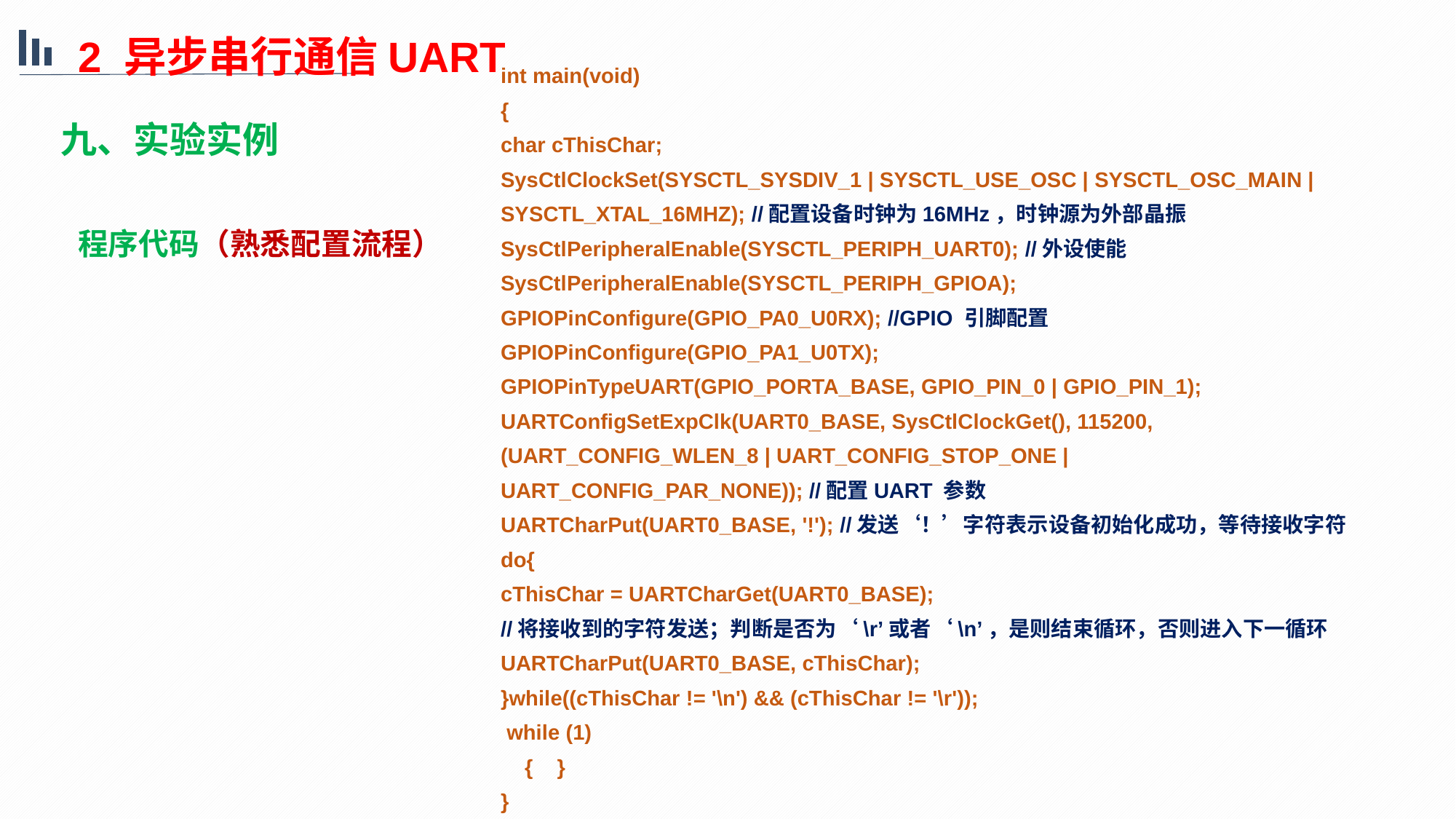

2 异步串行通信UART

int main(void)
{
char cThisChar;
SysCtlClockSet(SYSCTL_SYSDIV_1 | SYSCTL_USE_OSC | SYSCTL_OSC_MAIN |
SYSCTL_XTAL_16MHZ); //配置设备时钟为16MHz，时钟源为外部晶振
SysCtlPeripheralEnable(SYSCTL_PERIPH_UART0); //外设使能
SysCtlPeripheralEnable(SYSCTL_PERIPH_GPIOA);
GPIOPinConfigure(GPIO_PA0_U0RX); //GPIO 引脚配置
GPIOPinConfigure(GPIO_PA1_U0TX);
GPIOPinTypeUART(GPIO_PORTA_BASE, GPIO_PIN_0 | GPIO_PIN_1);
UARTConfigSetExpClk(UART0_BASE, SysCtlClockGet(), 115200,
(UART_CONFIG_WLEN_8 | UART_CONFIG_STOP_ONE |
UART_CONFIG_PAR_NONE)); //配置UART 参数
UARTCharPut(UART0_BASE, '!'); //发送‘！’字符表示设备初始化成功，等待接收字符
do{
cThisChar = UARTCharGet(UART0_BASE);
//将接收到的字符发送；判断是否为‘\r’或者‘\n’，是则结束循环，否则进入下一循环
UARTCharPut(UART0_BASE, cThisChar);
}while((cThisChar != '\n') && (cThisChar != '\r'));
 while (1)
    {    }
}
九、实验实例
程序代码（熟悉配置流程）